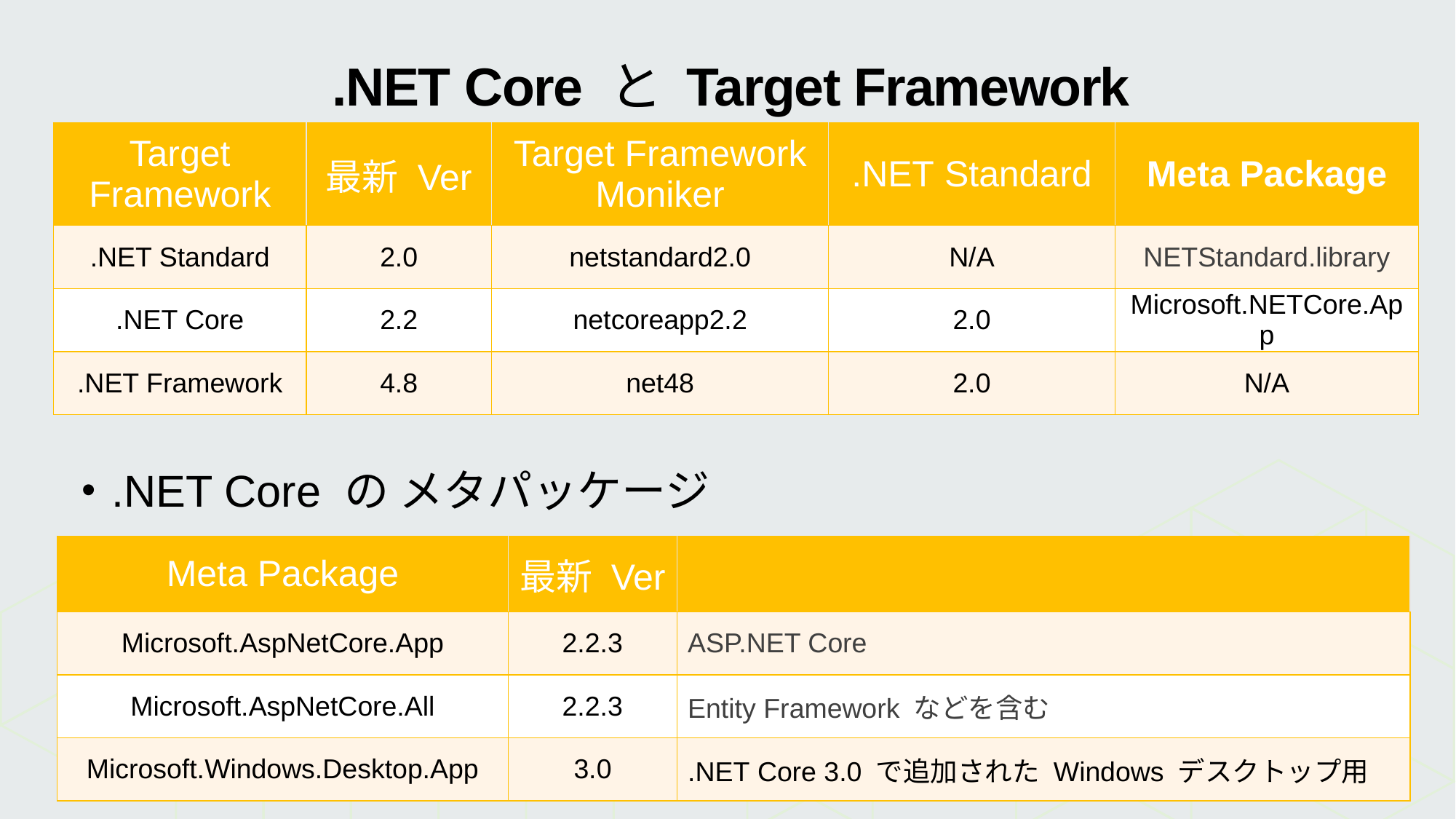

# .NET Core と Target Framework
| Target Framework | 最新 Ver | Target Framework Moniker | .NET Standard | Meta Package |
| --- | --- | --- | --- | --- |
| .NET Standard | 2.0 | netstandard2.0 | N/A | NETStandard.library |
| .NET Core | 2.2 | netcoreapp2.2 | 2.0 | Microsoft.NETCore.App |
| .NET Framework | 4.8 | net48 | 2.0 | N/A |
.NET Core の メタパッケージ
| Meta Package | 最新 Ver |  |
| --- | --- | --- |
| Microsoft.AspNetCore.App | 2.2.3 | ASP.NET Core |
| Microsoft.AspNetCore.All | 2.2.3 | Entity Framework などを含む |
| Microsoft.Windows.Desktop.App | 3.0 | .NET Core 3.0 で追加された Windows デスクトップ用 |